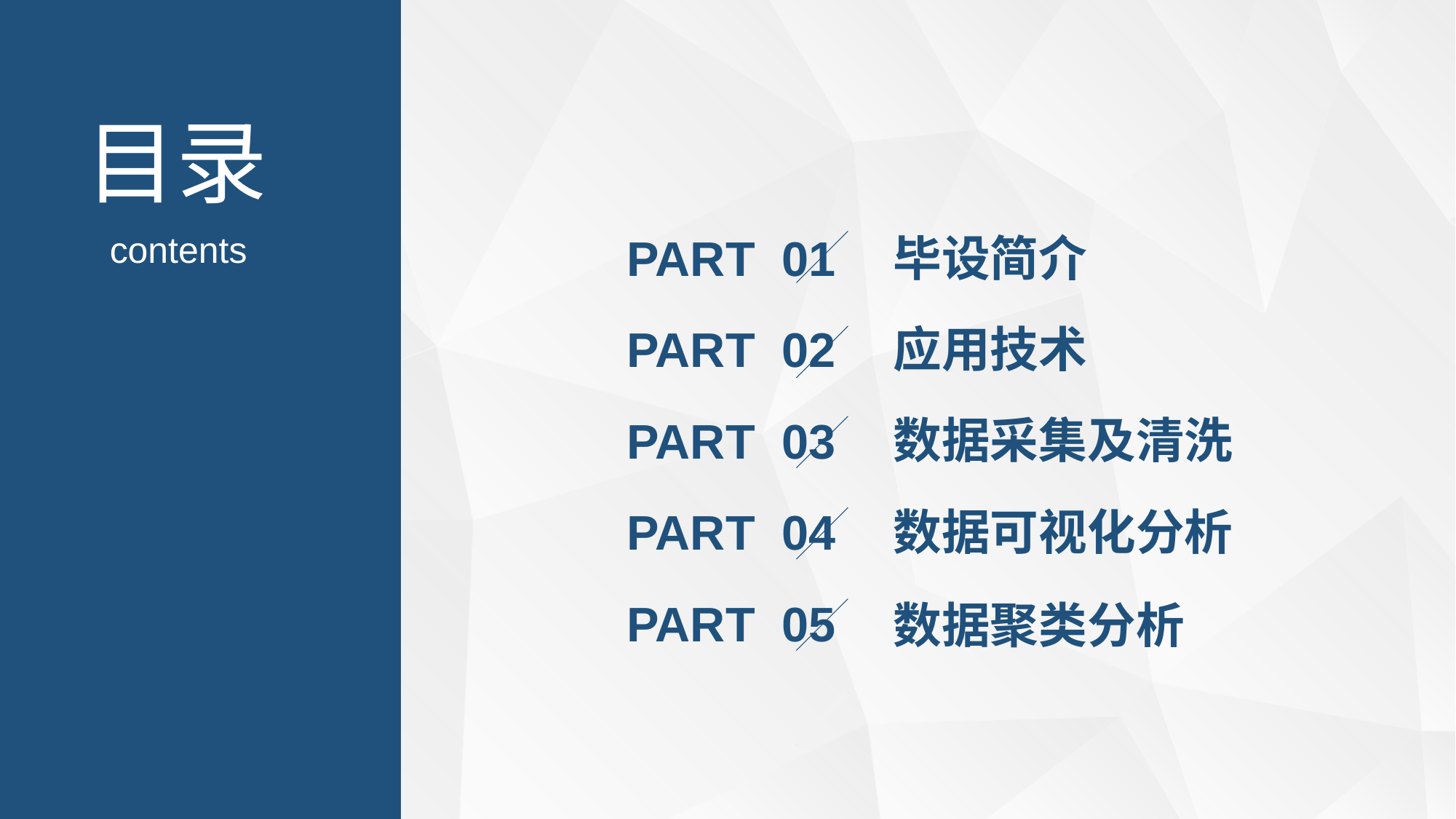

PART  01
毕设简介
应用技术
PART  02
数据采集及清洗
PART  03

PART  04

数据可视化分析
PART  05

数据聚类分析